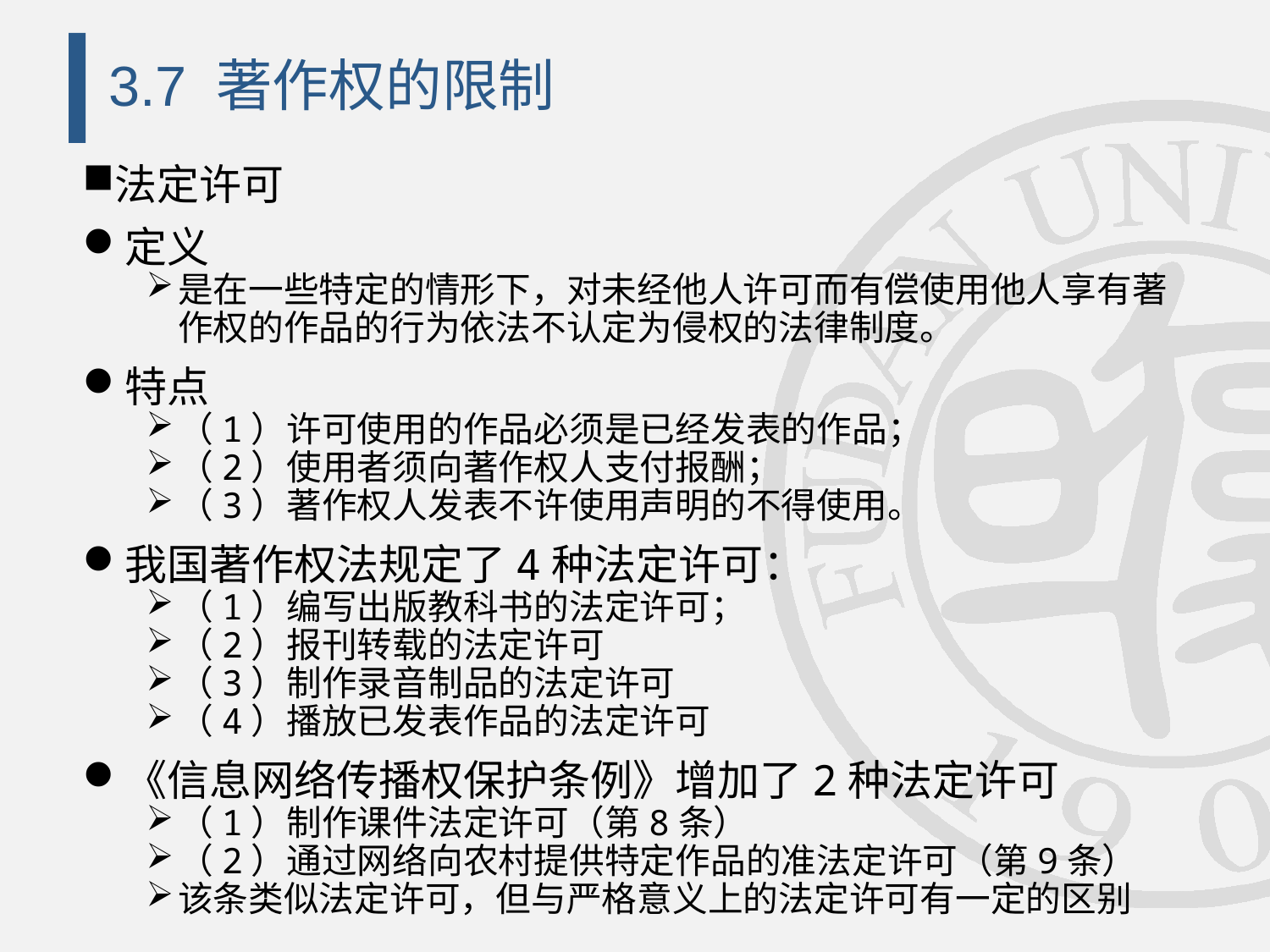

# 3.7 著作权的限制
法定许可
定义
是在一些特定的情形下，对未经他人许可而有偿使用他人享有著作权的作品的行为依法不认定为侵权的法律制度。
特点
（1）许可使用的作品必须是已经发表的作品；
（2）使用者须向著作权人支付报酬；
（3）著作权人发表不许使用声明的不得使用。
我国著作权法规定了4种法定许可：
（1）编写出版教科书的法定许可；
（2）报刊转载的法定许可
（3）制作录音制品的法定许可
（4）播放已发表作品的法定许可
《信息网络传播权保护条例》增加了2种法定许可
（1）制作课件法定许可（第8条）
（2）通过网络向农村提供特定作品的准法定许可（第9条）
该条类似法定许可，但与严格意义上的法定许可有一定的区别